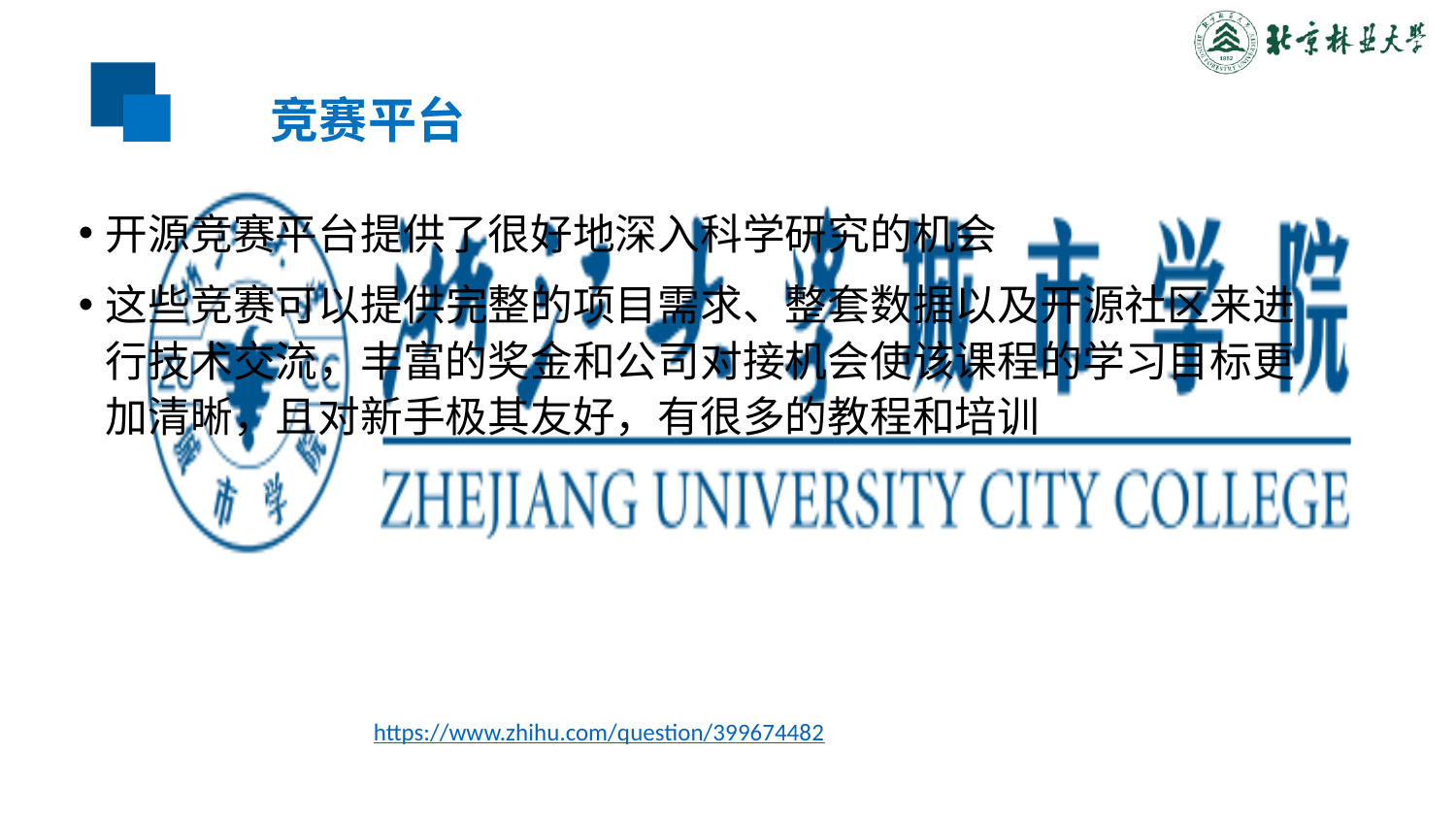

# 竞赛平台

开源竞赛平台提供了很好地深入科学研究的机会
这些竞赛可以提供完整的项目需求、整套数据以及开源社区来进行技术交流，丰富的奖金和公司对接机会使该课程的学习目标更加清晰，且对新手极其友好，有很多的教程和培训
https://www.zhihu.com/question/399674482